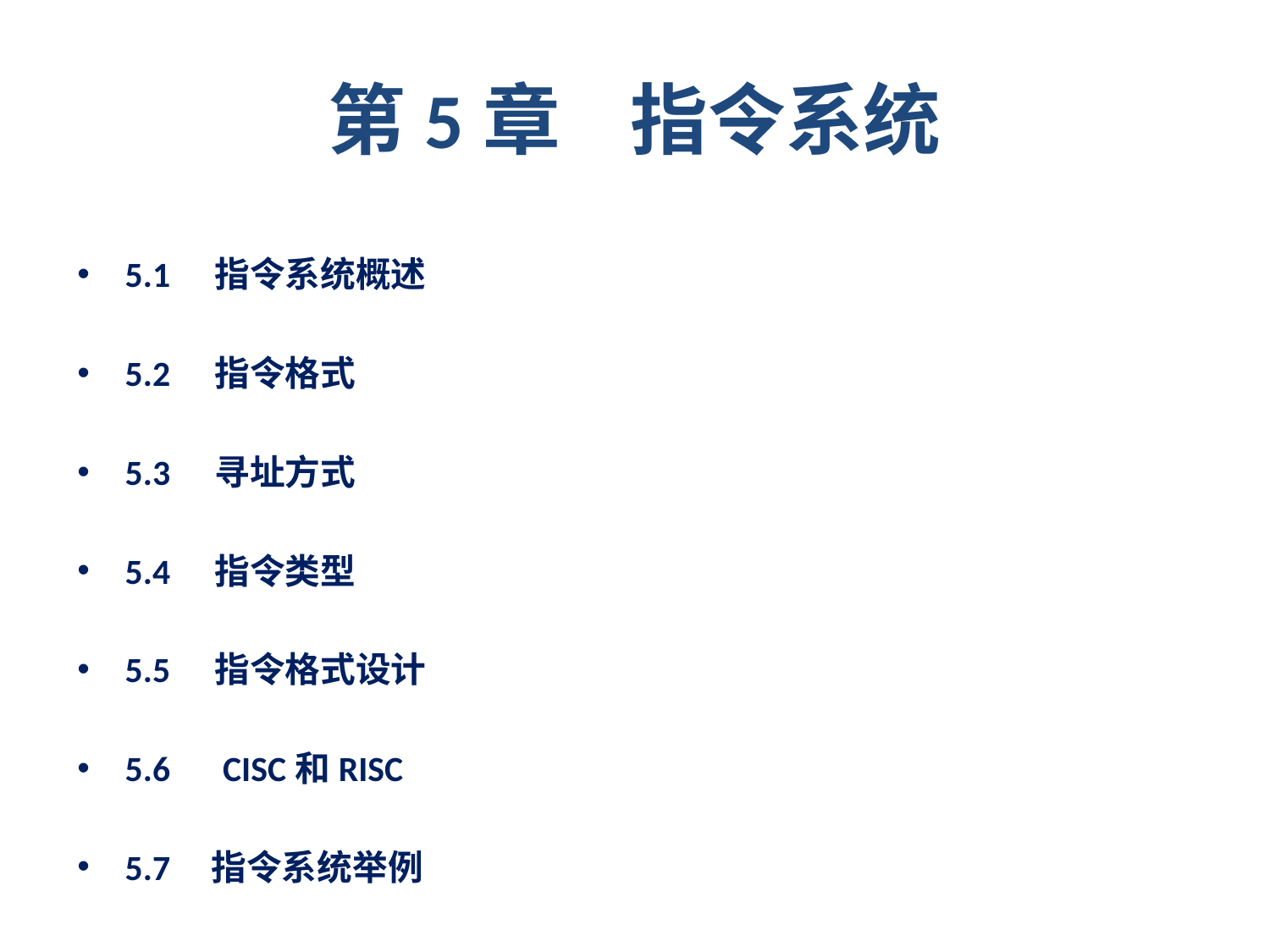

# 第5章    指令系统
5.1　指令系统概述

5.2　指令格式

5.3　寻址方式

5.4　指令类型

5.5　指令格式设计

5.6　CISC和RISC

5.7    指令系统举例